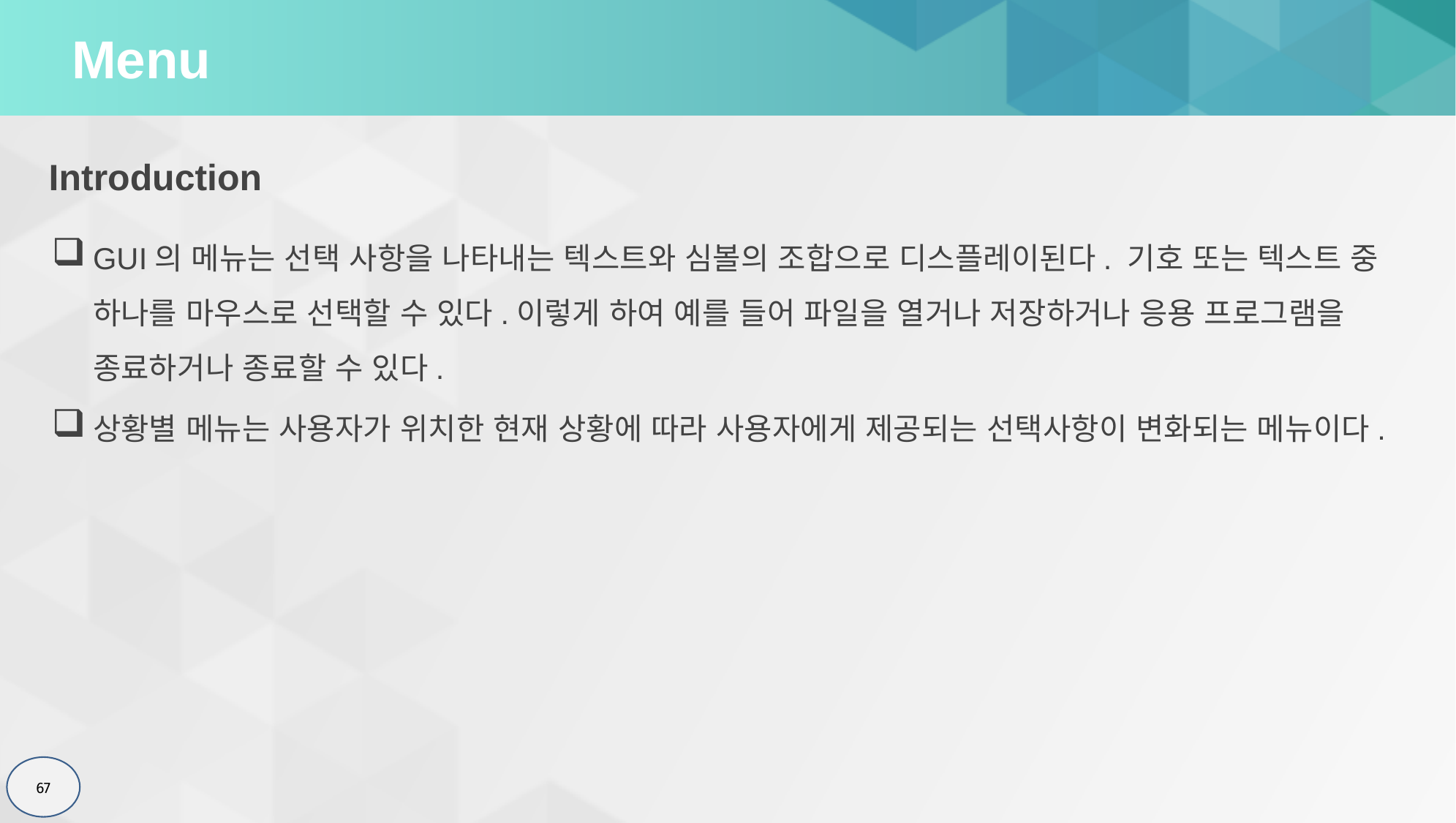

# Menu
Introduction

GUI의 메뉴는 선택 사항을 나타내는 텍스트와 심볼의 조합으로 디스플레이된다. 기호 또는 텍스트 중 하나를 마우스로 선택할 수 있다.이렇게 하여 예를 들어 파일을 열거나 저장하거나 응용 프로그램을 종료하거나 종료할 수 있다.
상황별 메뉴는 사용자가 위치한 현재 상황에 따라 사용자에게 제공되는 선택사항이 변화되는 메뉴이다.